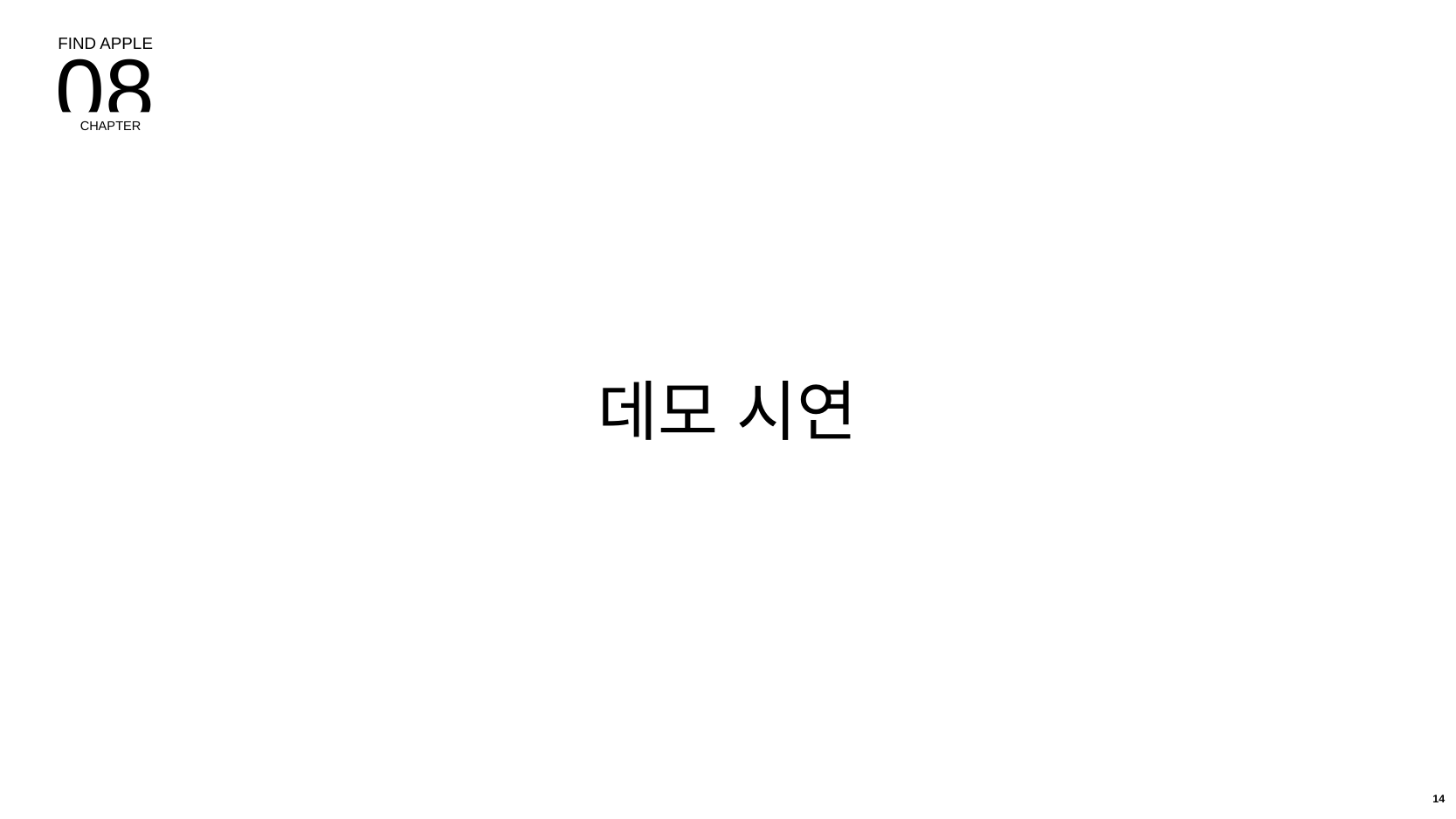

FIND APPLE

08
CHAPTER
데모 시연
14